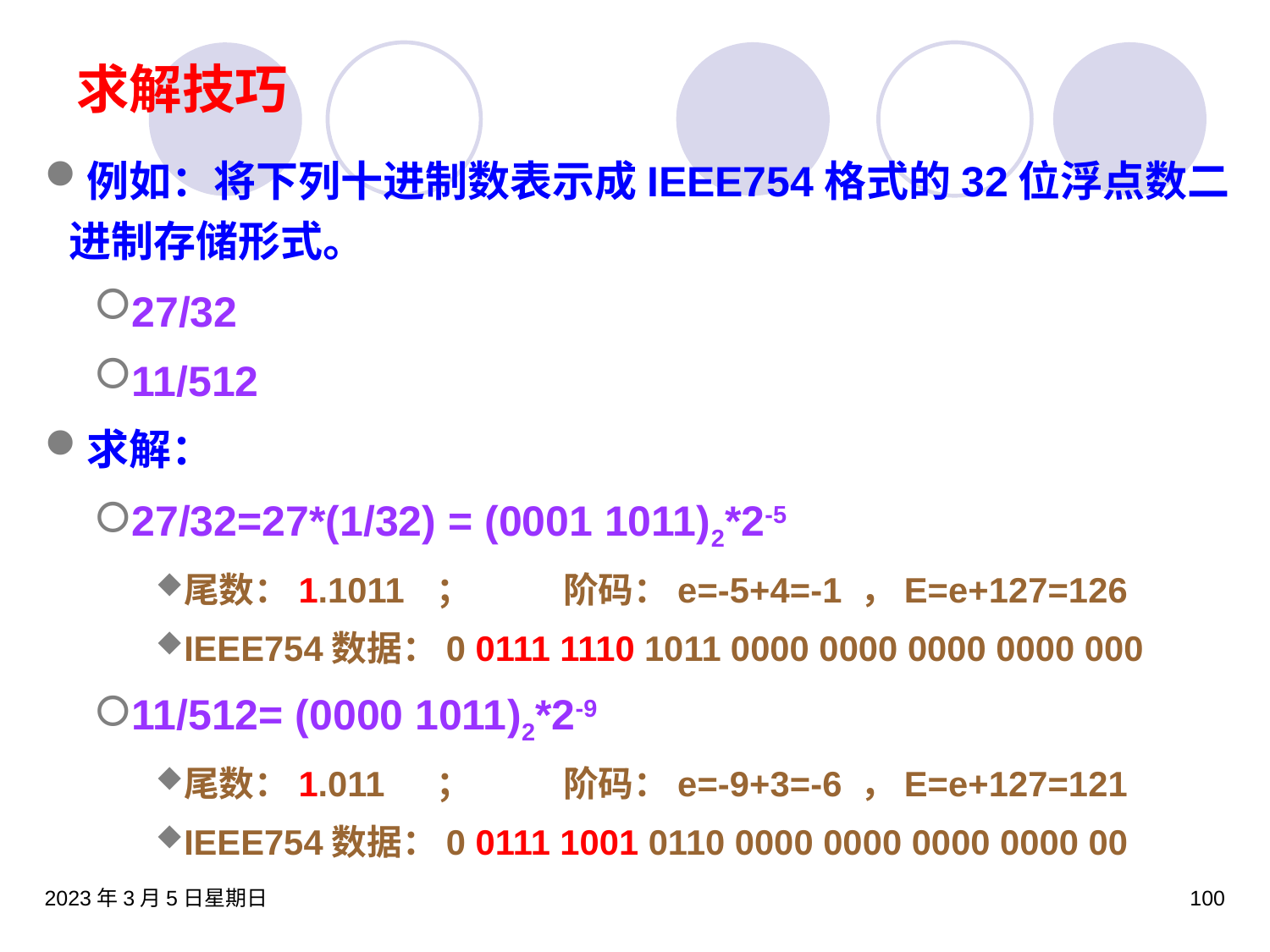

# 求解技巧
例如：将下列十进制数表示成IEEE754格式的32位浮点数二进制存储形式。
27/32
11/512
求解：
27/32=27*(1/32) = (0001 1011)2*2-5
尾数：1.1011	；	阶码：e=-5+4=-1 ，E=e+127=126
IEEE754数据：0 0111 1110 1011 0000 0000 0000 0000 000
11/512= (0000 1011)2*2-9
尾数：1.011	；	阶码：e=-9+3=-6 ，E=e+127=121
IEEE754数据：0 0111 1001 0110 0000 0000 0000 0000 00
2023年3月5日星期日
100